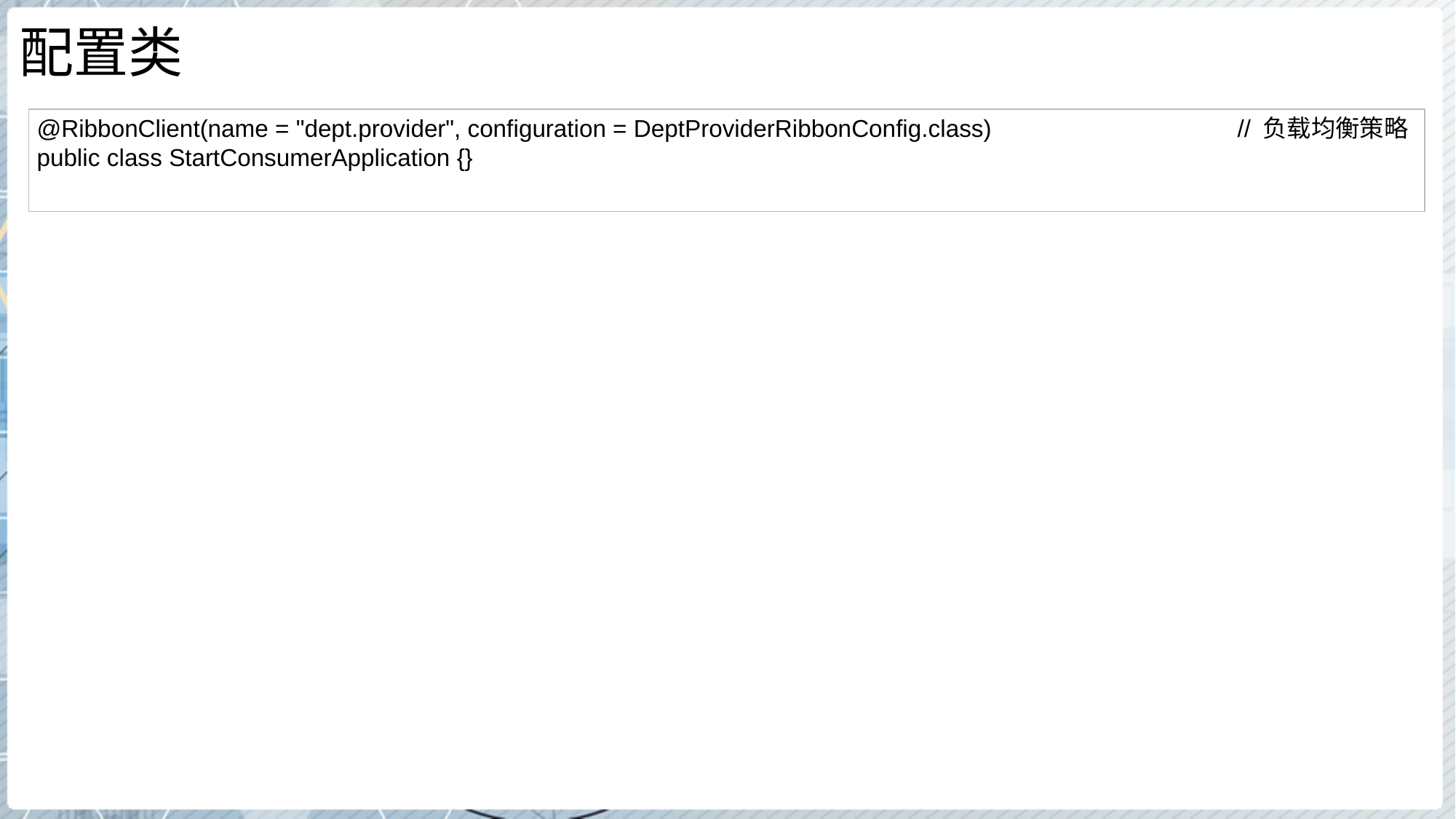

# 配置类
| @RibbonClient(name = "dept.provider", configuration = DeptProviderRibbonConfig.class) // 负载均衡策略 public class StartConsumerApplication {} |
| --- |